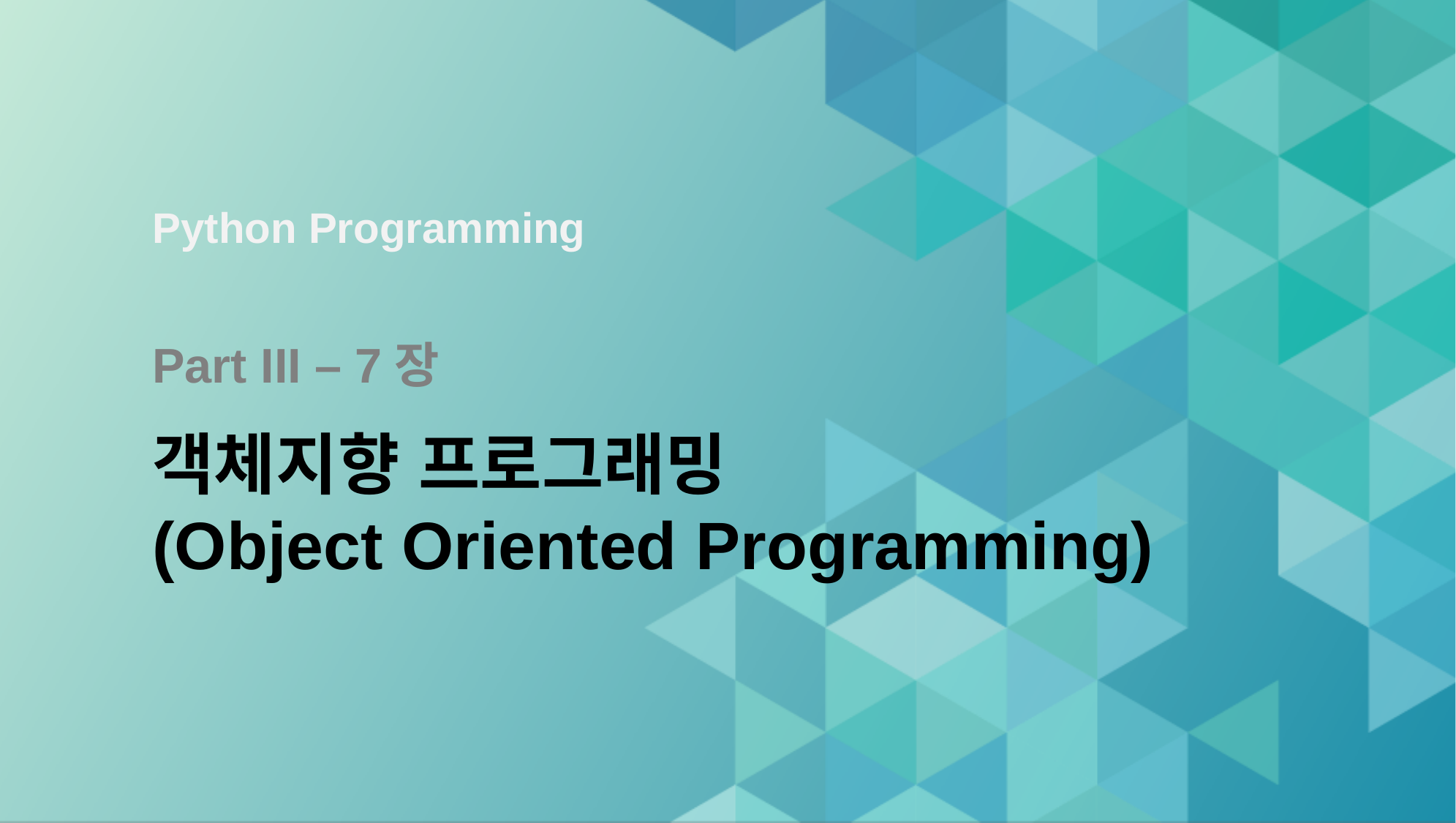

# Part III – 7장 객체지향 프로그래밍 (Object Oriented Programming)